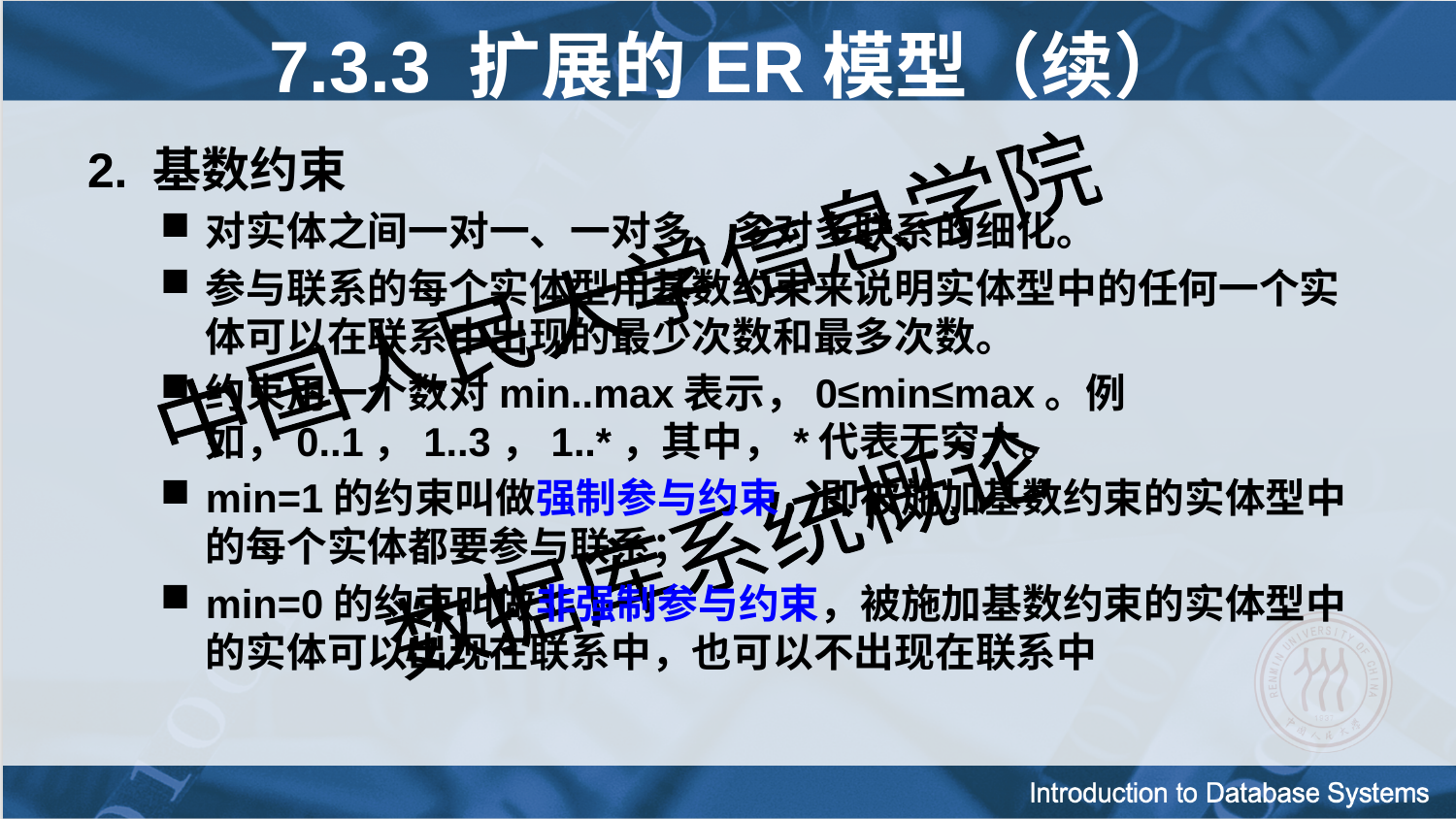

7.3.3 扩展的ER模型（续）
2. 基数约束
对实体之间一对一、一对多、多对多联系的细化。
参与联系的每个实体型用基数约束来说明实体型中的任何一个实体可以在联系中出现的最少次数和最多次数。
约束用一个数对min..max表示，0≤min≤max。例如，0..1，1..3，1..*，其中，*代表无穷大。
min=1的约束叫做强制参与约束，即被施加基数约束的实体型中的每个实体都要参与联系；
min=0的约束叫做非强制参与约束，被施加基数约束的实体型中的实体可以出现在联系中，也可以不出现在联系中